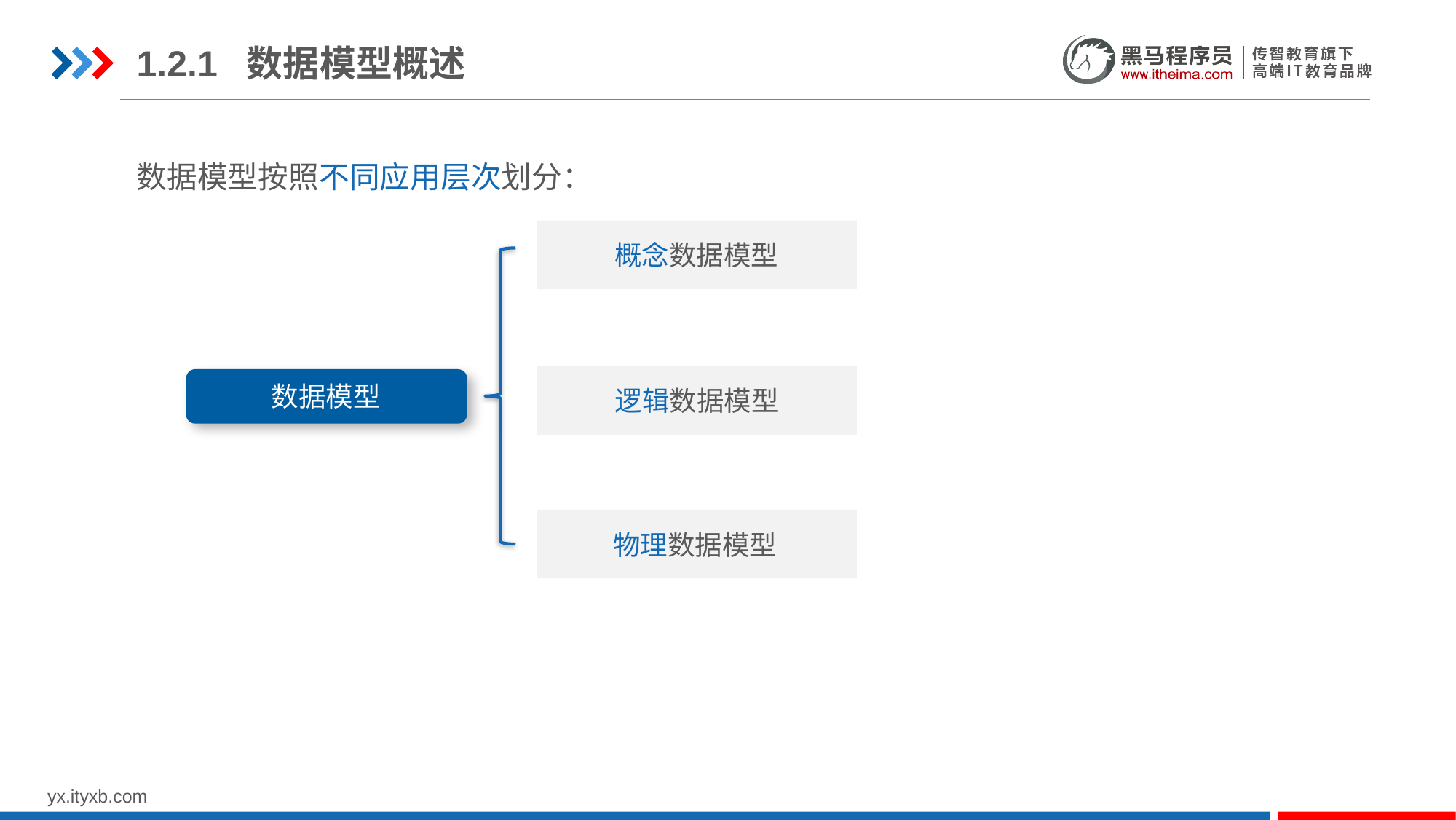

1.2.1  数据模型概述
数据模型按照不同应用层次划分：

概念数据模型

数据模型
逻辑数据模型

物理数据模型